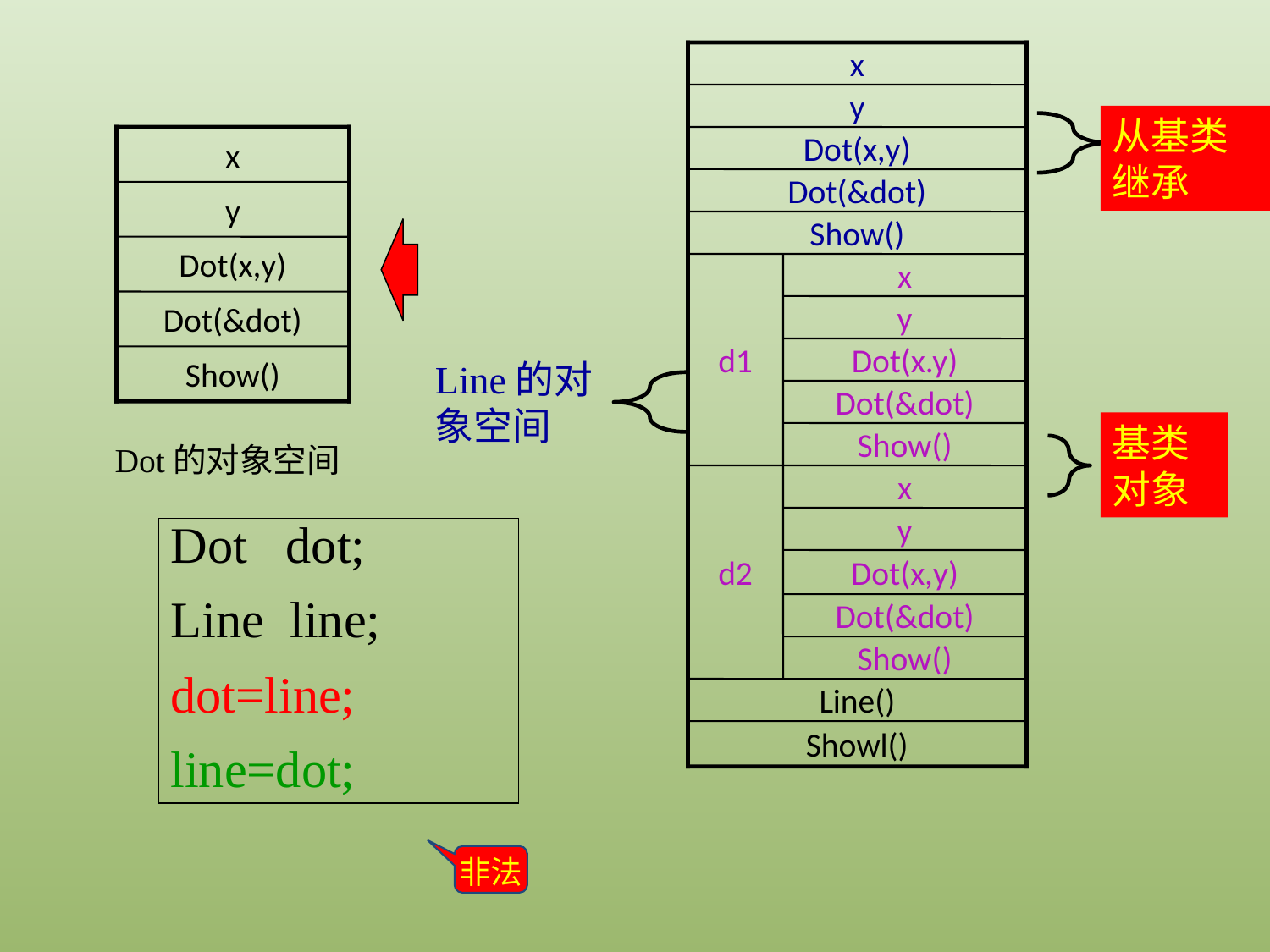

x

y

从基类继承

x

Dot(x,y)

Dot(&dot)

y

Show()

Dot(x,y)

d1

x

Dot(&dot)

y

Dot(x.y)

Show()

Line的对象空间

Dot(&dot)

基类对象
Show()

Dot的对象空间

d2

x
y

Dot(x,y)

Dot(&dot)

Show()

Line()

Showl()

Dot   dot;
Line  line;
dot=line;
line=dot;
非法
752